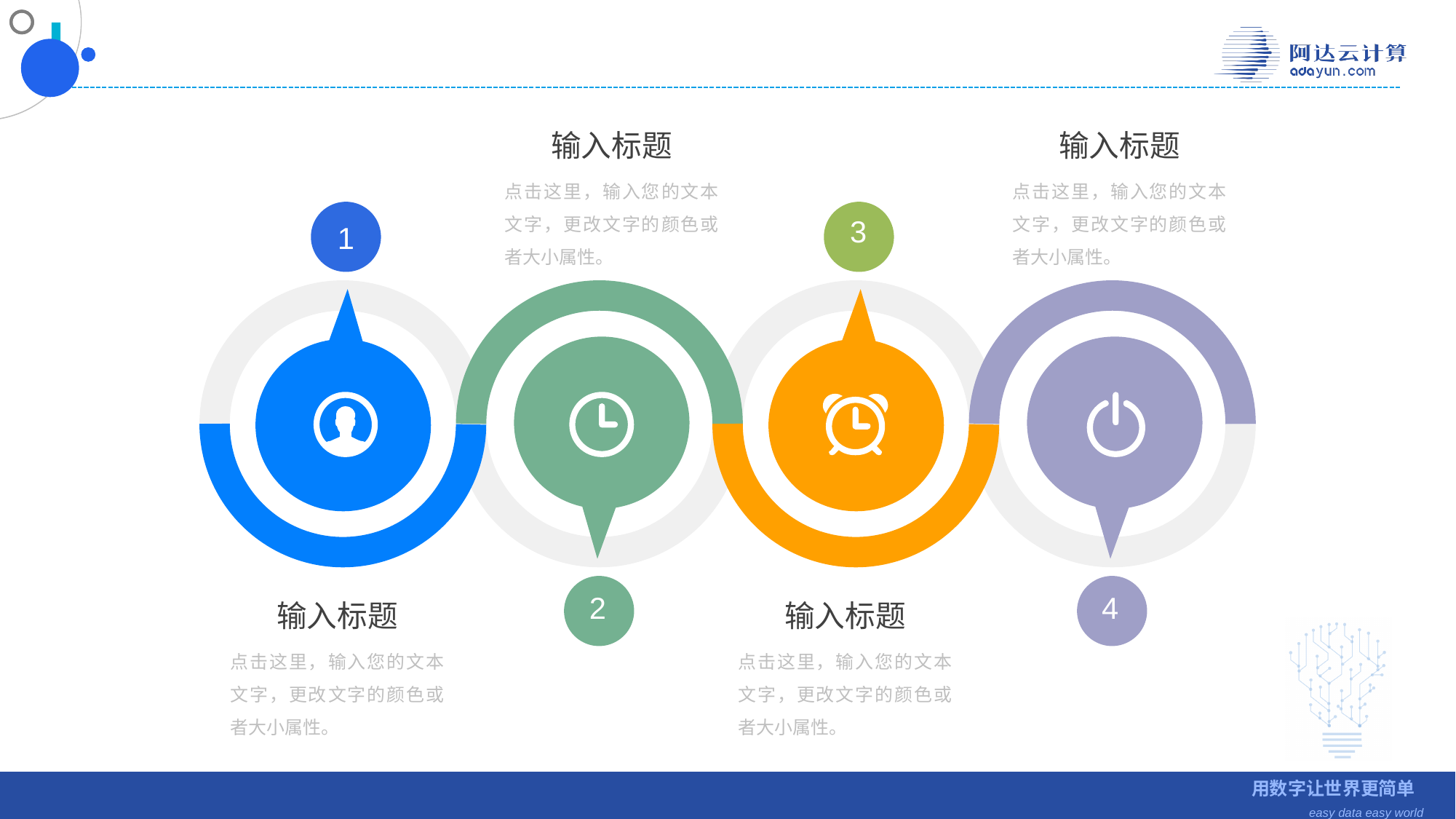

输入标题
点击这里，输入您的文本文字，更改文字的颜色或者大小属性。
输入标题
点击这里，输入您的文本文字，更改文字的颜色或者大小属性。
1

3

2
4

输入标题
点击这里，输入您的文本文字，更改文字的颜色或者大小属性。
输入标题
点击这里，输入您的文本文字，更改文字的颜色或者大小属性。